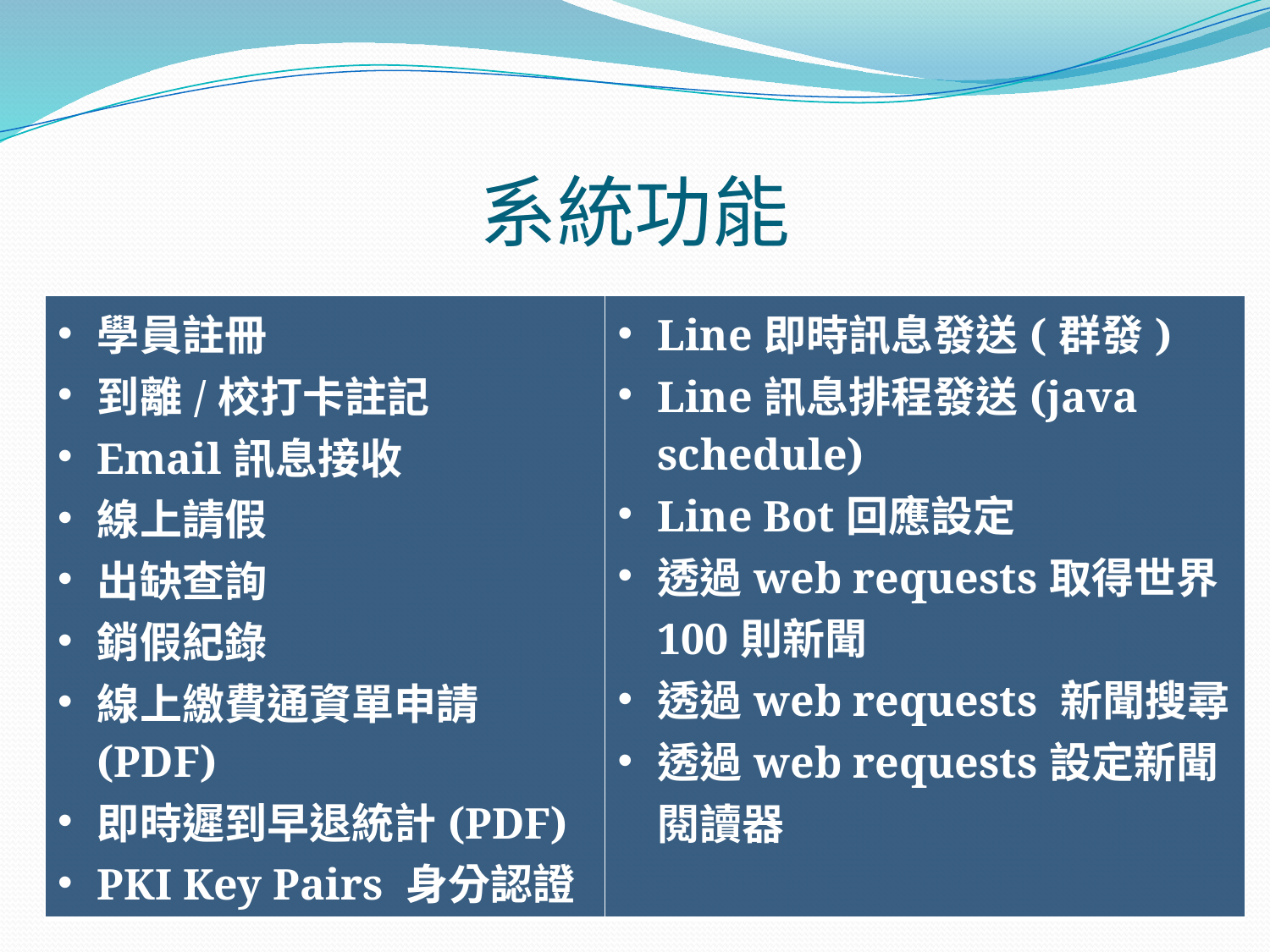

# 系統功能
| 學員註冊 到離/校打卡註記 Email訊息接收 線上請假 出缺查詢 銷假紀錄 線上繳費通資單申請(PDF) 即時遲到早退統計(PDF) PKI Key Pairs 身分認證 | Line即時訊息發送(群發) Line訊息排程發送(java schedule) Line Bot回應設定 透過web requests取得世界100則新聞 透過web requests 新聞搜尋 透過web requests設定新聞閱讀器 |
| --- | --- |